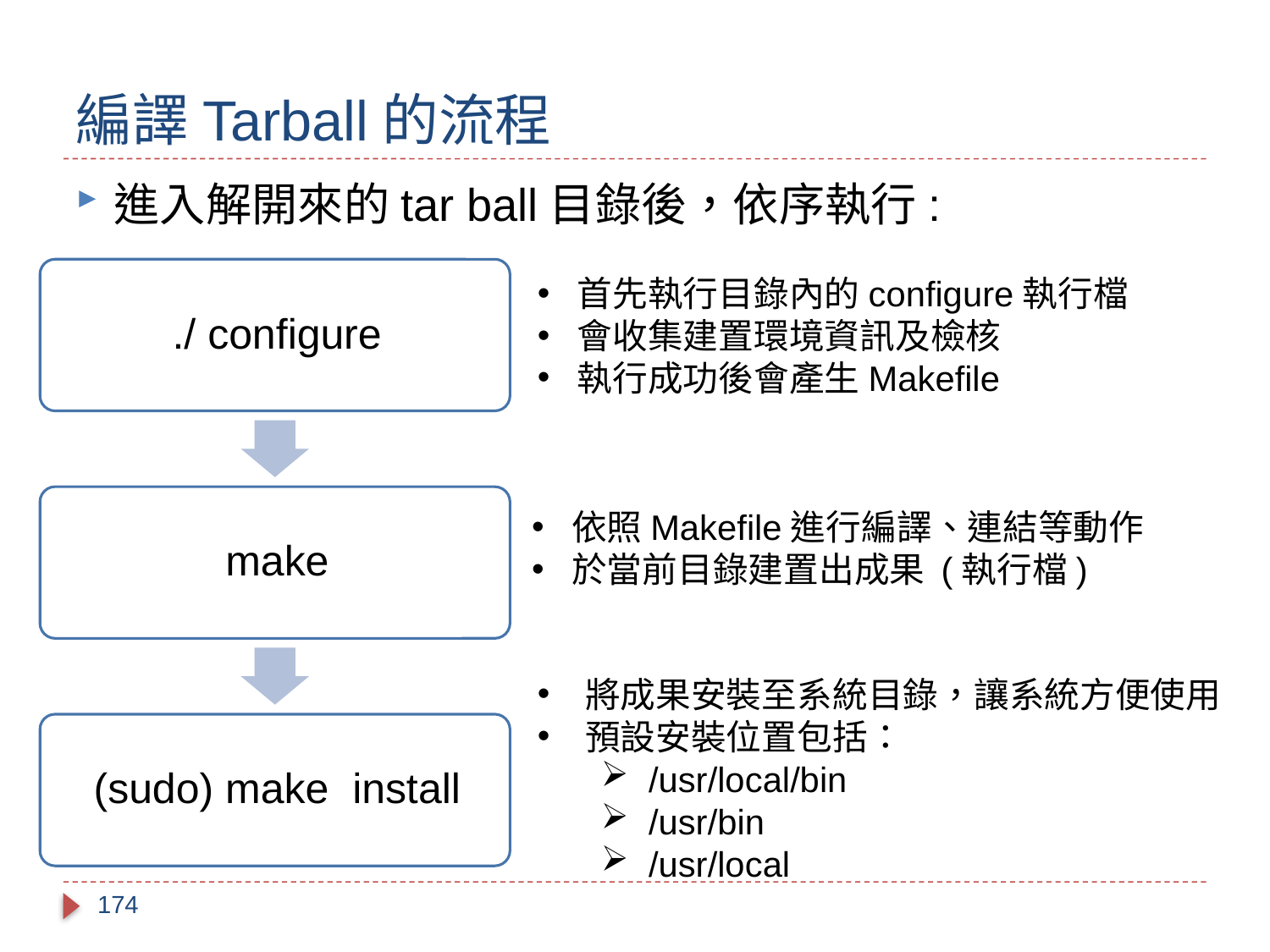

# 編譯Tarball的流程
進入解開來的tar ball目錄後，依序執行:

./ configure

make

(sudo) make  install
首先執行目錄內的configure執行檔
會收集建置環境資訊及檢核
執行成功後會產生Makefile
依照Makefile進行編譯、連結等動作
於當前目錄建置出成果 (執行檔)
將成果安裝至系統目錄，讓系統方便使用
預設安裝位置包括：
/usr/local/bin
/usr/bin
/usr/local
174